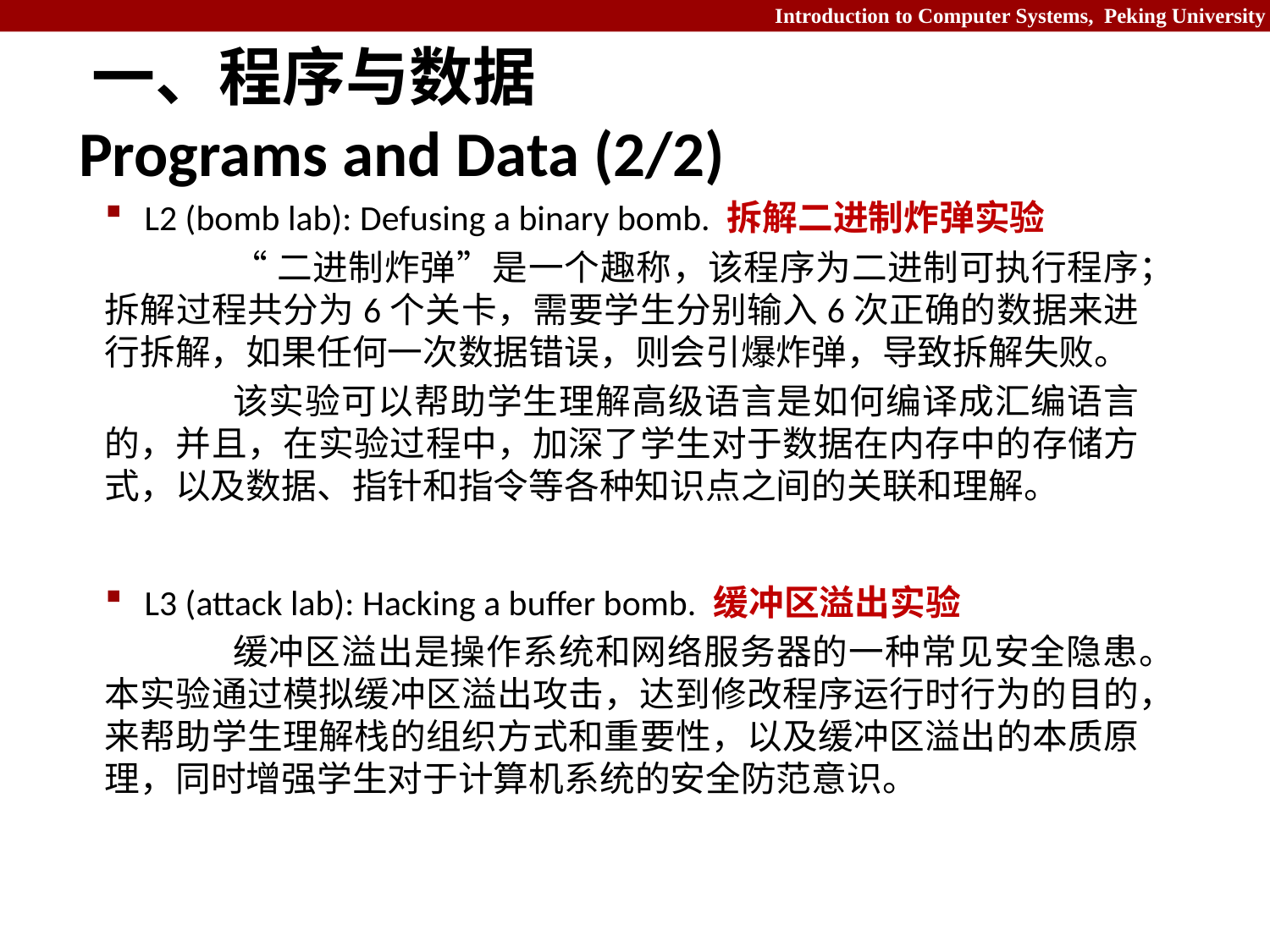

# 一、程序与数据 Programs and Data (2/2)
L2 (bomb lab): Defusing a binary bomb. 拆解二进制炸弹实验
	“二进制炸弹”是一个趣称，该程序为二进制可执行程序；拆解过程共分为6个关卡，需要学生分别输入6次正确的数据来进行拆解，如果任何一次数据错误，则会引爆炸弹，导致拆解失败。
	该实验可以帮助学生理解高级语言是如何编译成汇编语言的，并且，在实验过程中，加深了学生对于数据在内存中的存储方式，以及数据、指针和指令等各种知识点之间的关联和理解。

L3 (attack lab): Hacking a buffer bomb. 缓冲区溢出实验
	缓冲区溢出是操作系统和网络服务器的一种常见安全隐患。本实验通过模拟缓冲区溢出攻击，达到修改程序运行时行为的目的，来帮助学生理解栈的组织方式和重要性，以及缓冲区溢出的本质原理，同时增强学生对于计算机系统的安全防范意识。